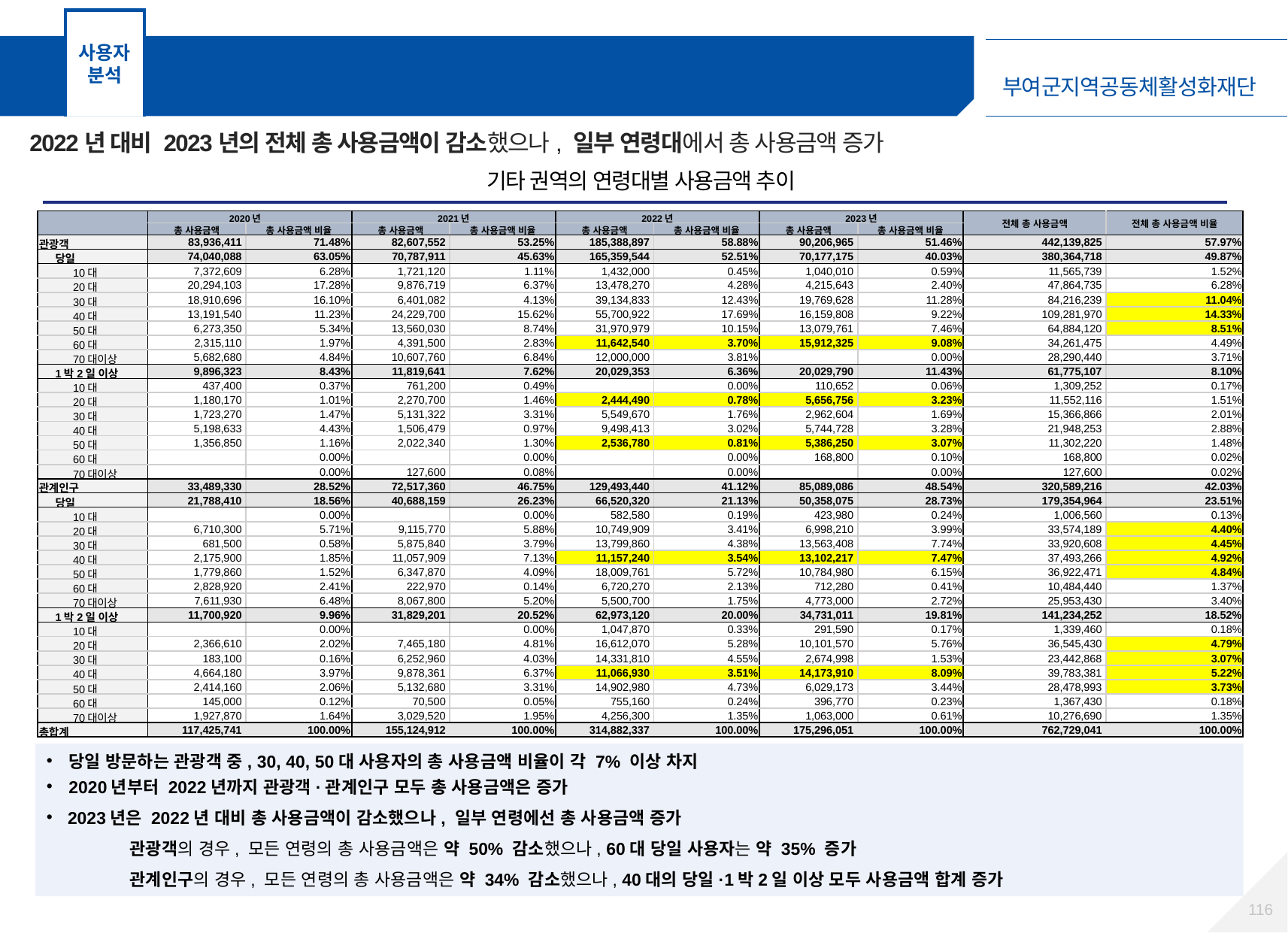

사용자 분석
기타 권역 분석 – 연령대별 사용금액 추이
2022년 대비 2023년의 전체 총 사용금액이 감소했으나, 일부 연령대에서 총 사용금액 증가
기타 권역의 연령대별 사용금액 추이
|  | 2020년 |  | 2021년 |  | 2022년 |  | 2023년 |  | 전체 총 사용금액 | 전체 총 사용금액 비율 |
| --- | --- | --- | --- | --- | --- | --- | --- | --- | --- | --- |
|  | 총 사용금액 | 총 사용금액 비율 | 총 사용금액 | 총 사용금액 비율 | 총 사용금액 | 총 사용금액 비율 | 총 사용금액 | 총 사용금액 비율 |  |  |
| 관광객 | 83,936,411 | 71.48% | 82,607,552 | 53.25% | 185,388,897 | 58.88% | 90,206,965 | 51.46% | 442,139,825 | 57.97% |
| 당일 | 74,040,088 | 63.05% | 70,787,911 | 45.63% | 165,359,544 | 52.51% | 70,177,175 | 40.03% | 380,364,718 | 49.87% |
| 10대 | 7,372,609 | 6.28% | 1,721,120 | 1.11% | 1,432,000 | 0.45% | 1,040,010 | 0.59% | 11,565,739 | 1.52% |
| 20대 | 20,294,103 | 17.28% | 9,876,719 | 6.37% | 13,478,270 | 4.28% | 4,215,643 | 2.40% | 47,864,735 | 6.28% |
| 30대 | 18,910,696 | 16.10% | 6,401,082 | 4.13% | 39,134,833 | 12.43% | 19,769,628 | 11.28% | 84,216,239 | 11.04% |
| 40대 | 13,191,540 | 11.23% | 24,229,700 | 15.62% | 55,700,922 | 17.69% | 16,159,808 | 9.22% | 109,281,970 | 14.33% |
| 50대 | 6,273,350 | 5.34% | 13,560,030 | 8.74% | 31,970,979 | 10.15% | 13,079,761 | 7.46% | 64,884,120 | 8.51% |
| 60대 | 2,315,110 | 1.97% | 4,391,500 | 2.83% | 11,642,540 | 3.70% | 15,912,325 | 9.08% | 34,261,475 | 4.49% |
| 70대이상 | 5,682,680 | 4.84% | 10,607,760 | 6.84% | 12,000,000 | 3.81% |  | 0.00% | 28,290,440 | 3.71% |
| 1박2일 이상 | 9,896,323 | 8.43% | 11,819,641 | 7.62% | 20,029,353 | 6.36% | 20,029,790 | 11.43% | 61,775,107 | 8.10% |
| 10대 | 437,400 | 0.37% | 761,200 | 0.49% |  | 0.00% | 110,652 | 0.06% | 1,309,252 | 0.17% |
| 20대 | 1,180,170 | 1.01% | 2,270,700 | 1.46% | 2,444,490 | 0.78% | 5,656,756 | 3.23% | 11,552,116 | 1.51% |
| 30대 | 1,723,270 | 1.47% | 5,131,322 | 3.31% | 5,549,670 | 1.76% | 2,962,604 | 1.69% | 15,366,866 | 2.01% |
| 40대 | 5,198,633 | 4.43% | 1,506,479 | 0.97% | 9,498,413 | 3.02% | 5,744,728 | 3.28% | 21,948,253 | 2.88% |
| 50대 | 1,356,850 | 1.16% | 2,022,340 | 1.30% | 2,536,780 | 0.81% | 5,386,250 | 3.07% | 11,302,220 | 1.48% |
| 60대 |  | 0.00% |  | 0.00% |  | 0.00% | 168,800 | 0.10% | 168,800 | 0.02% |
| 70대이상 |  | 0.00% | 127,600 | 0.08% |  | 0.00% |  | 0.00% | 127,600 | 0.02% |
| 관계인구 | 33,489,330 | 28.52% | 72,517,360 | 46.75% | 129,493,440 | 41.12% | 85,089,086 | 48.54% | 320,589,216 | 42.03% |
| 당일 | 21,788,410 | 18.56% | 40,688,159 | 26.23% | 66,520,320 | 21.13% | 50,358,075 | 28.73% | 179,354,964 | 23.51% |
| 10대 |  | 0.00% |  | 0.00% | 582,580 | 0.19% | 423,980 | 0.24% | 1,006,560 | 0.13% |
| 20대 | 6,710,300 | 5.71% | 9,115,770 | 5.88% | 10,749,909 | 3.41% | 6,998,210 | 3.99% | 33,574,189 | 4.40% |
| 30대 | 681,500 | 0.58% | 5,875,840 | 3.79% | 13,799,860 | 4.38% | 13,563,408 | 7.74% | 33,920,608 | 4.45% |
| 40대 | 2,175,900 | 1.85% | 11,057,909 | 7.13% | 11,157,240 | 3.54% | 13,102,217 | 7.47% | 37,493,266 | 4.92% |
| 50대 | 1,779,860 | 1.52% | 6,347,870 | 4.09% | 18,009,761 | 5.72% | 10,784,980 | 6.15% | 36,922,471 | 4.84% |
| 60대 | 2,828,920 | 2.41% | 222,970 | 0.14% | 6,720,270 | 2.13% | 712,280 | 0.41% | 10,484,440 | 1.37% |
| 70대이상 | 7,611,930 | 6.48% | 8,067,800 | 5.20% | 5,500,700 | 1.75% | 4,773,000 | 2.72% | 25,953,430 | 3.40% |
| 1박2일 이상 | 11,700,920 | 9.96% | 31,829,201 | 20.52% | 62,973,120 | 20.00% | 34,731,011 | 19.81% | 141,234,252 | 18.52% |
| 10대 |  | 0.00% |  | 0.00% | 1,047,870 | 0.33% | 291,590 | 0.17% | 1,339,460 | 0.18% |
| 20대 | 2,366,610 | 2.02% | 7,465,180 | 4.81% | 16,612,070 | 5.28% | 10,101,570 | 5.76% | 36,545,430 | 4.79% |
| 30대 | 183,100 | 0.16% | 6,252,960 | 4.03% | 14,331,810 | 4.55% | 2,674,998 | 1.53% | 23,442,868 | 3.07% |
| 40대 | 4,664,180 | 3.97% | 9,878,361 | 6.37% | 11,066,930 | 3.51% | 14,173,910 | 8.09% | 39,783,381 | 5.22% |
| 50대 | 2,414,160 | 2.06% | 5,132,680 | 3.31% | 14,902,980 | 4.73% | 6,029,173 | 3.44% | 28,478,993 | 3.73% |
| 60대 | 145,000 | 0.12% | 70,500 | 0.05% | 755,160 | 0.24% | 396,770 | 0.23% | 1,367,430 | 0.18% |
| 70대이상 | 1,927,870 | 1.64% | 3,029,520 | 1.95% | 4,256,300 | 1.35% | 1,063,000 | 0.61% | 10,276,690 | 1.35% |
| 총합계 | 117,425,741 | 100.00% | 155,124,912 | 100.00% | 314,882,337 | 100.00% | 175,296,051 | 100.00% | 762,729,041 | 100.00% |
당일 방문하는 관광객 중, 30, 40, 50대 사용자의 총 사용금액 비율이 각 7% 이상 차지
2020년부터 2022년까지 관광객·관계인구 모두 총 사용금액은 증가
2023년은 2022년 대비 총 사용금액이 감소했으나, 일부 연령에선 총 사용금액 증가
관광객의 경우, 모든 연령의 총 사용금액은 약 50% 감소했으나, 60대 당일 사용자는 약 35% 증가
관계인구의 경우, 모든 연령의 총 사용금액은 약 34% 감소했으나, 40대의 당일·1박2일 이상 모두 사용금액 합계 증가
116